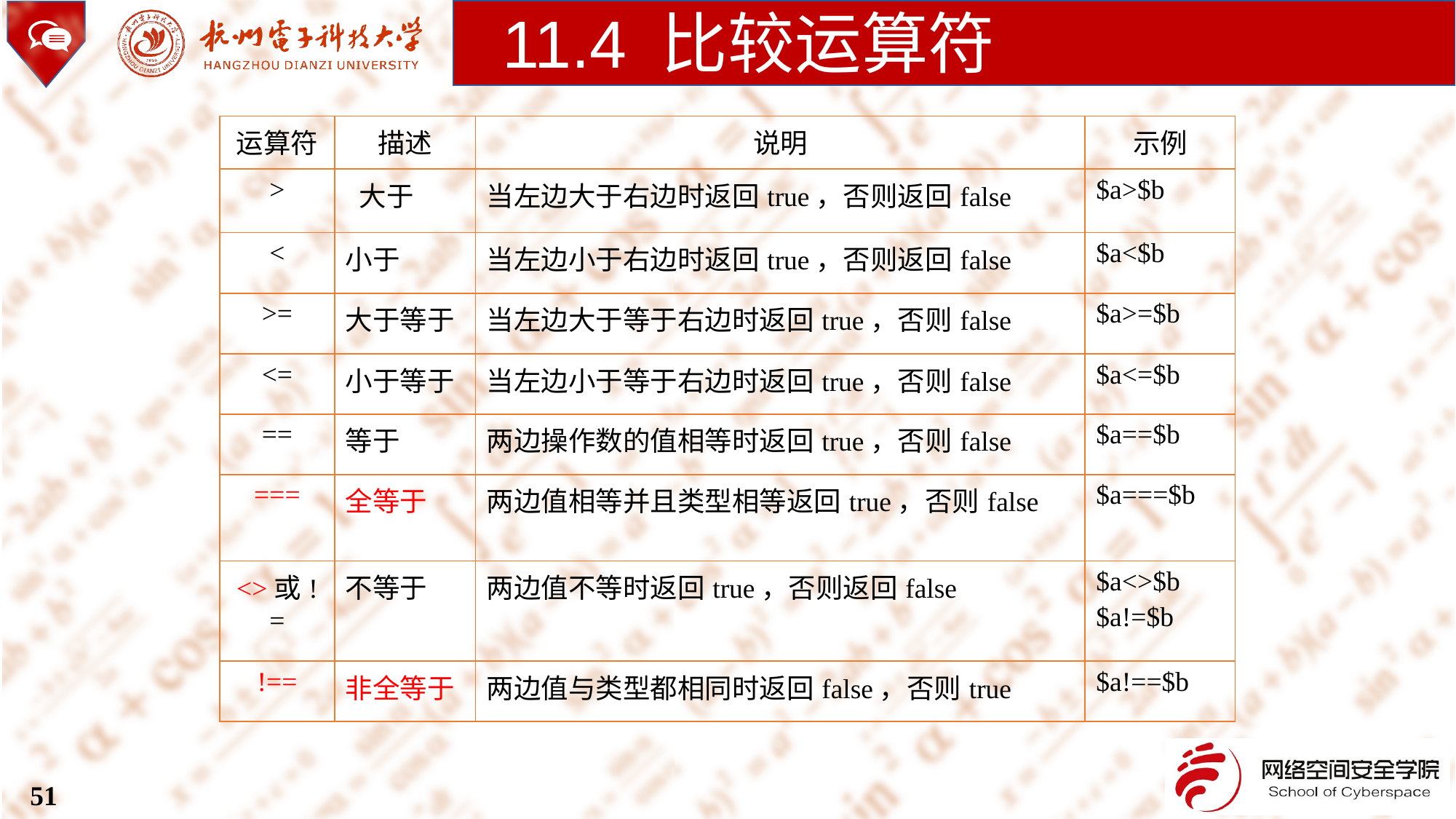

11.4 比较运算符
| 运算符 | 描述 | 说明 | 示例 |
| --- | --- | --- | --- |
| > | 大于 | 当左边大于右边时返回true，否则返回false | $a>$b |
| < | 小于 | 当左边小于右边时返回true，否则返回false | $a<$b |
| >= | 大于等于 | 当左边大于等于右边时返回true，否则false | $a>=$b |
| <= | 小于等于 | 当左边小于等于右边时返回true，否则false | $a<=$b |
| == | 等于 | 两边操作数的值相等时返回true，否则false | $a==$b |
| === | 全等于 | 两边值相等并且类型相等返回true，否则false | $a===$b |
| <>或!= | 不等于 | 两边值不等时返回true，否则返回false | $a<>$b $a!=$b |
| !== | 非全等于 | 两边值与类型都相同时返回false，否则true | $a!==$b |
51